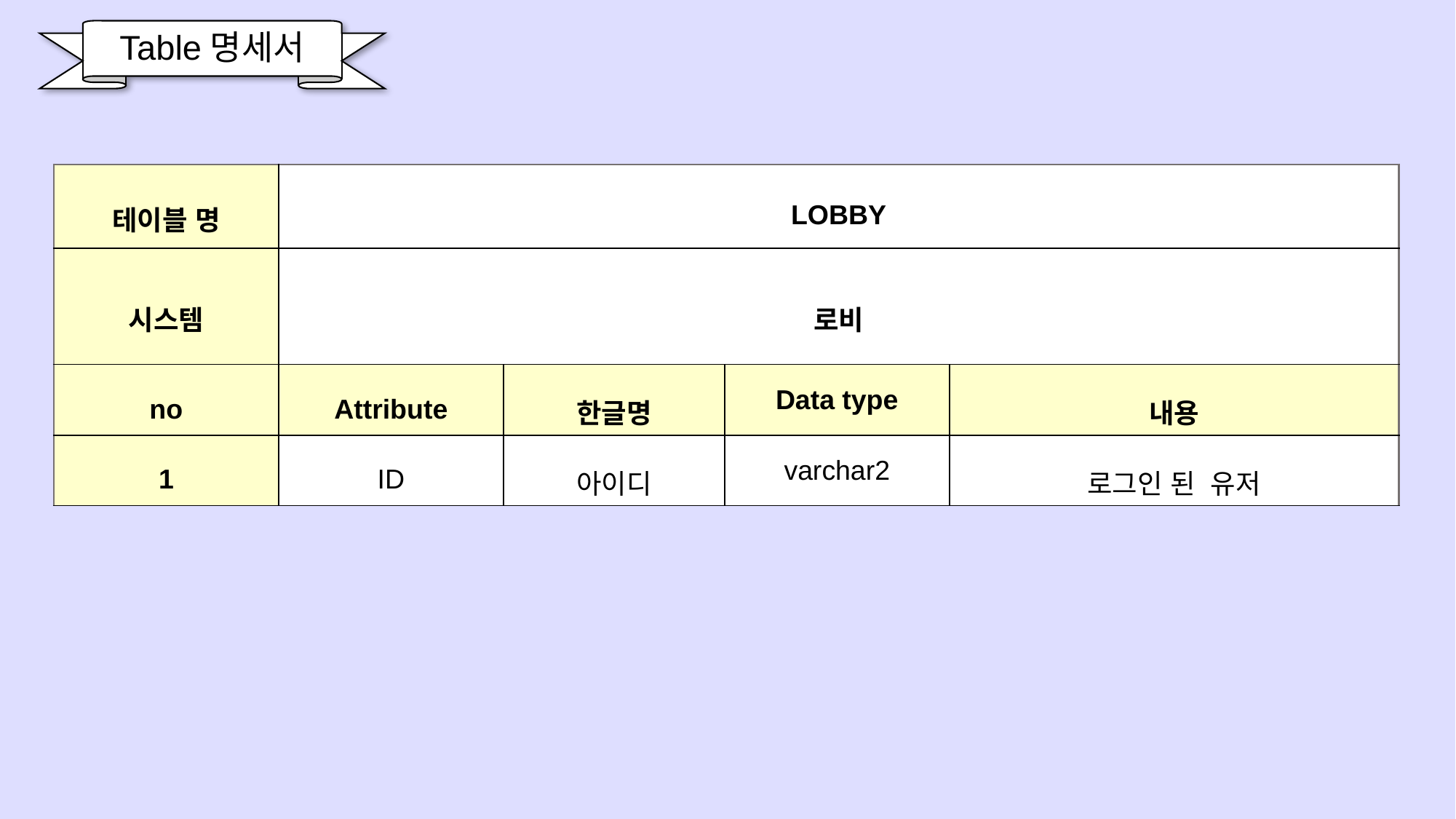

Table명세서

| 테이블 명 | LOBBY |  |  |  |
| --- | --- | --- | --- | --- |
| 시스템 | 로비 |  |  |  |
| no | Attribute | 한글명 | Data type | 내용 |
| 1 | ID | 아이디 | varchar2 | 로그인 된 유저 |